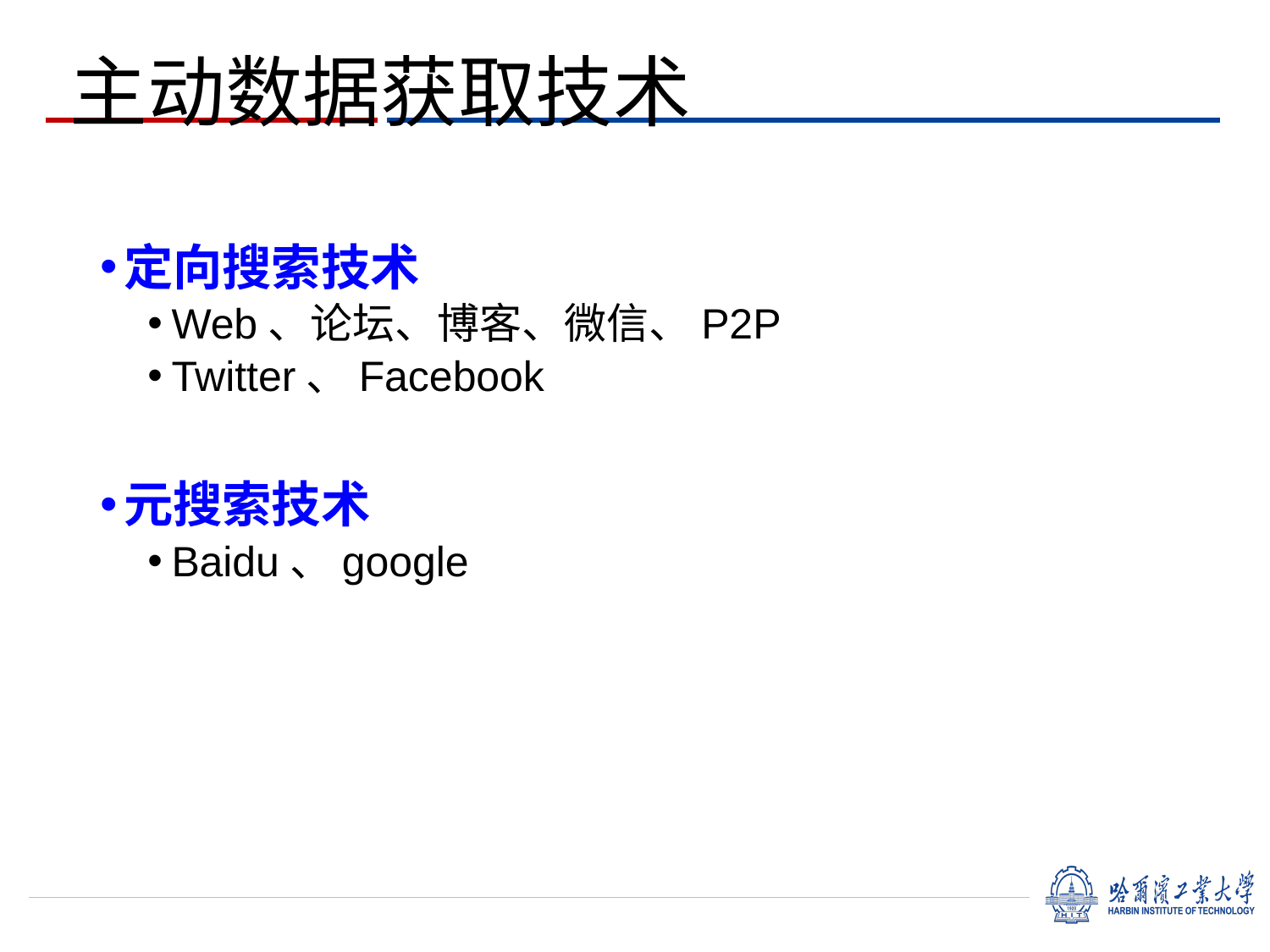

# 主动数据获取技术
定向搜索技术
Web、论坛、博客、微信、P2P
Twitter、Facebook

元搜索技术
Baidu、google